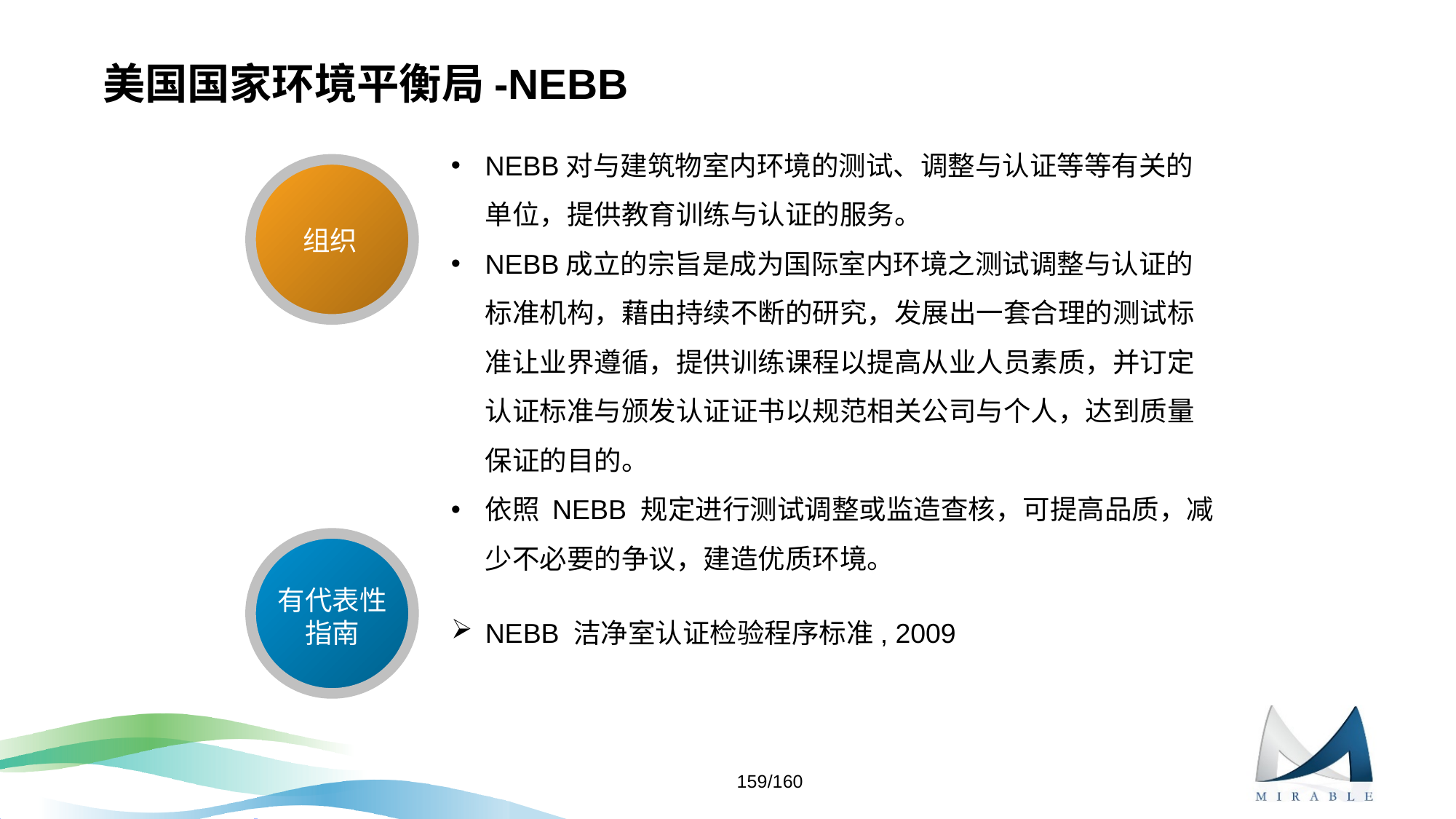

# 美国国家环境平衡局-NEBB
NEBB对与建筑物室内环境的测试、调整与认证等等有关的单位，提供教育训练与认证的服务。
NEBB成立的宗旨是成为国际室内环境之测试调整与认证的标准机构，藉由持续不断的研究，发展出一套合理的测试标准让业界遵循，提供训练课程以提高从业人员素质，并订定认证标准与颁发认证证书以规范相关公司与个人，达到质量保证的目的。
依照 NEBB 规定进行测试调整或监造查核，可提高品质，减少不必要的争议，建造优质环境。

组织

有代表性指南
NEBB 洁净室认证检验程序标准, 2009
159/160